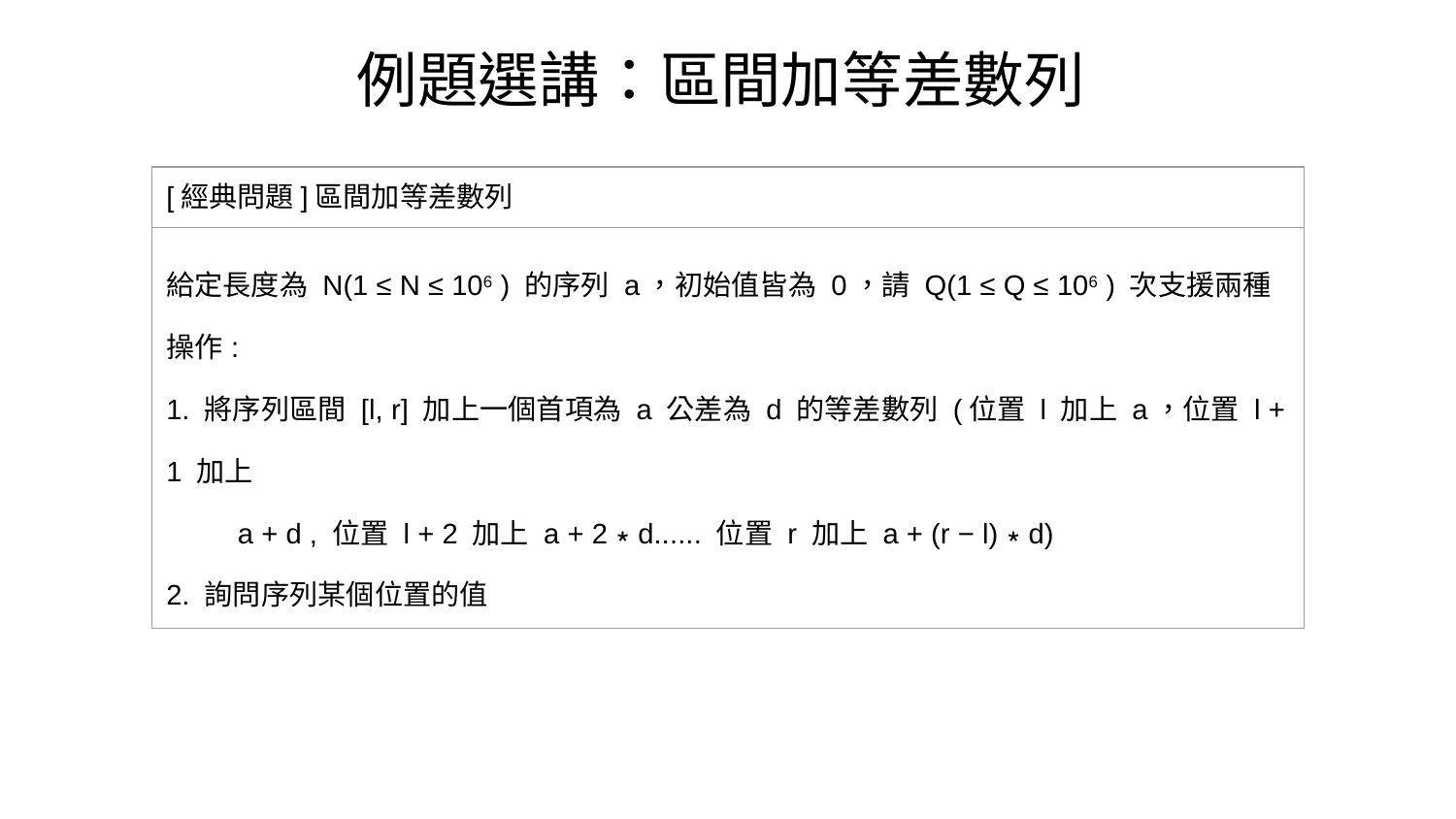

例題選講：區間加等差數列
| [經典問題]區間加等差數列 |
| --- |
| 給定⻑度為 N(1 ≤ N ≤ 106 ) 的序列 a，初始值皆為 0，請 Q(1 ≤ Q ≤ 106 ) 次⽀援兩種操作: 1. 將序列區間 [l, r] 加上⼀個⾸項為 a 公差為 d 的等差數列 (位置 l 加上 a，位置 l + 1 加上 　　 a + d , 位置 l + 2 加上 a + 2 ∗ d...... 位置 r 加上 a + (r − l) ∗ d) 2. 詢問序列某個位置的值 |